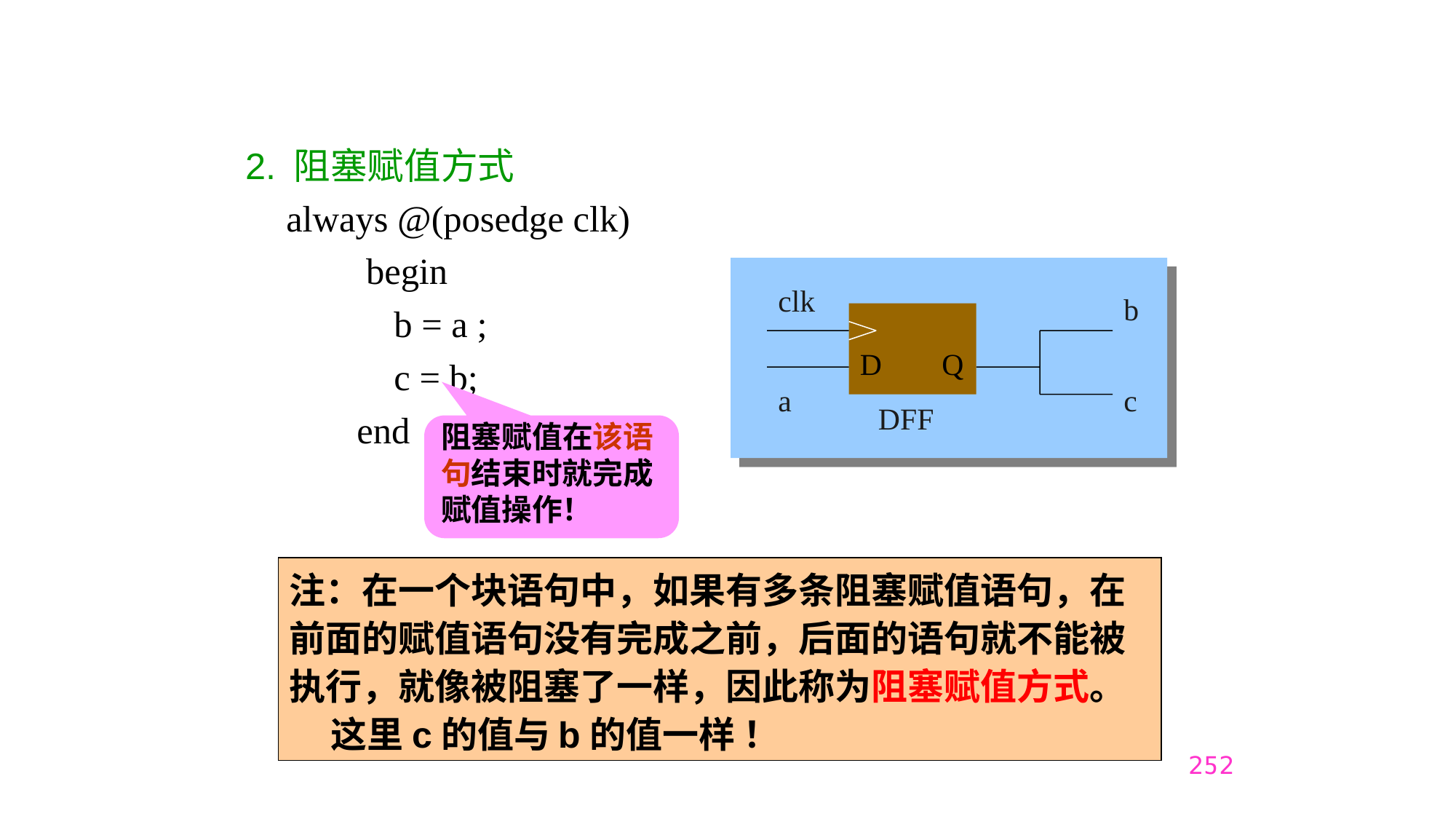

2. 阻塞赋值方式
    always @(posedge clk)
        	begin
                b = a ;
                c = b;
            end

clk
b

D
Q

a
c
DFF

阻塞赋值在该语句结束时就完成赋值操作！
注：在一个块语句中，如果有多条阻塞赋值语句，在前面的赋值语句没有完成之前，后面的语句就不能被执行，就像被阻塞了一样，因此称为阻塞赋值方式。
    这里c的值与b的值一样 ！
252